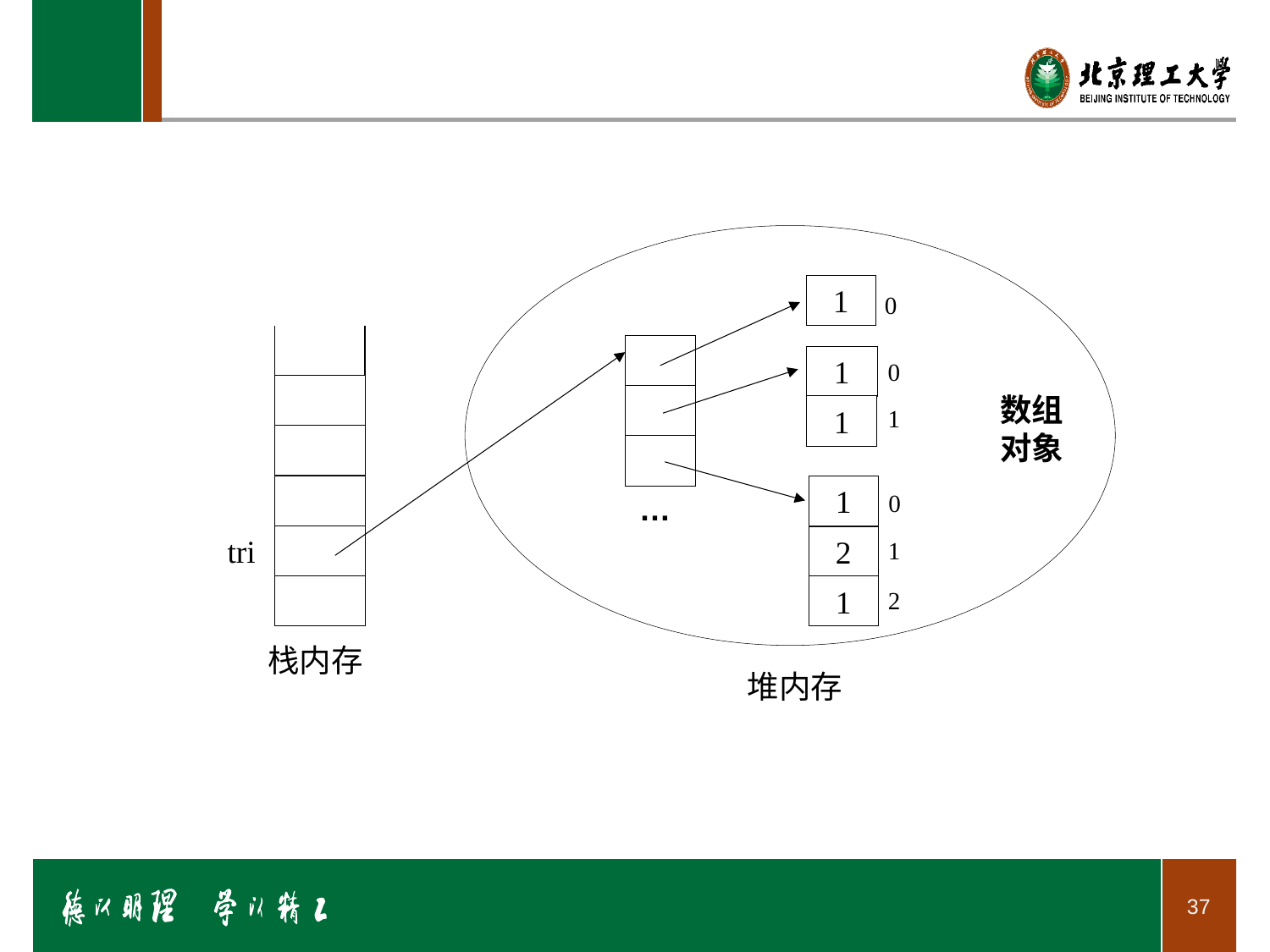

#

1
0

数组对象

1
1

1
0
…
tri

2
1

1
2
栈内存
堆内存
1
0